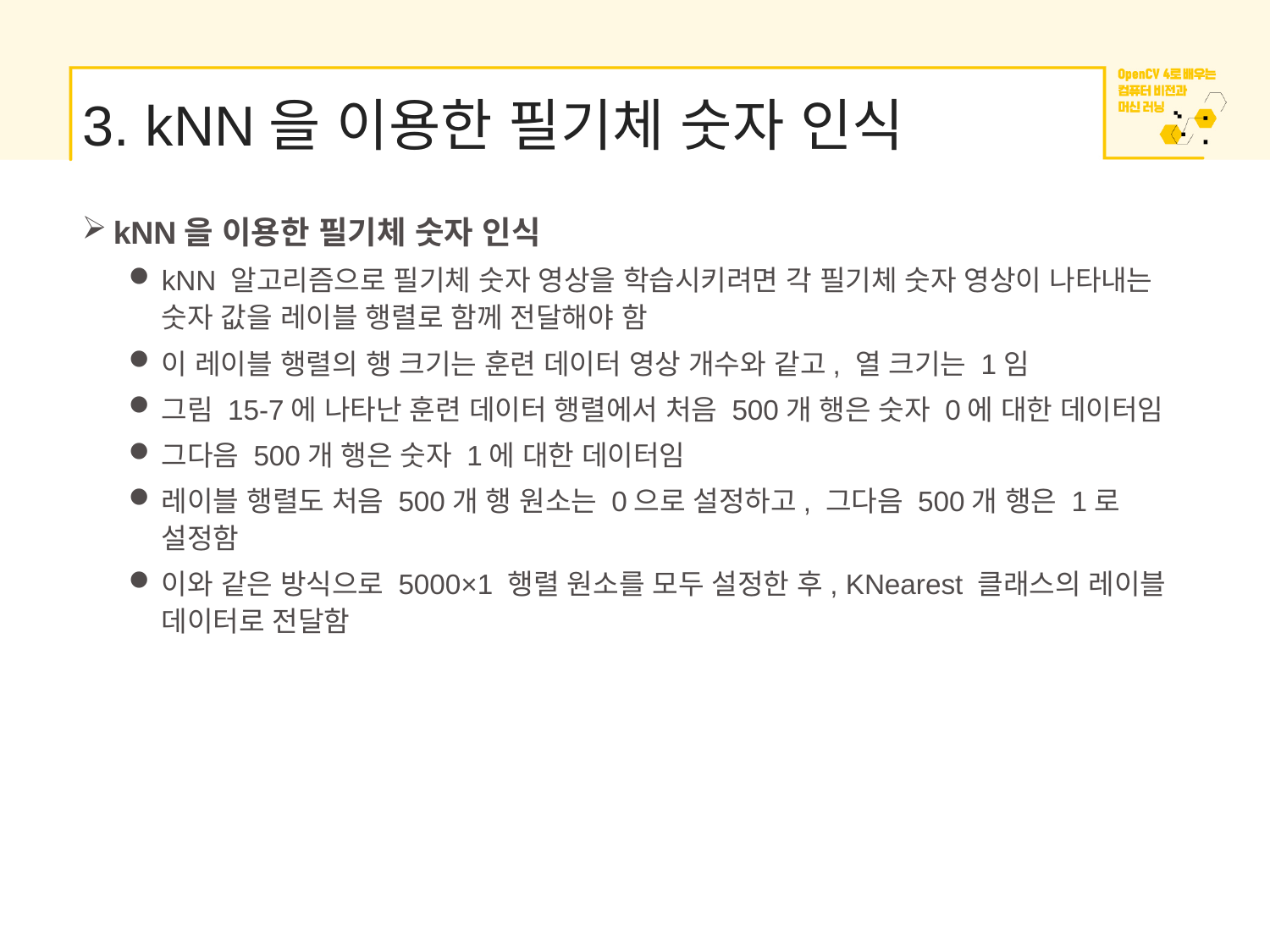

# 3. kNN을 이용한 필기체 숫자 인식
kNN을 이용한 필기체 숫자 인식
kNN 알고리즘으로 필기체 숫자 영상을 학습시키려면 각 필기체 숫자 영상이 나타내는 숫자 값을 레이블 행렬로 함께 전달해야 함
이 레이블 행렬의 행 크기는 훈련 데이터 영상 개수와 같고, 열 크기는 1임
그림 15-7에 나타난 훈련 데이터 행렬에서 처음 500개 행은 숫자 0에 대한 데이터임
그다음 500개 행은 숫자 1에 대한 데이터임
레이블 행렬도 처음 500개 행 원소는 0으로 설정하고, 그다음 500개 행은 1로 설정함
이와 같은 방식으로 5000×1 행렬 원소를 모두 설정한 후, KNearest 클래스의 레이블 데이터로 전달함